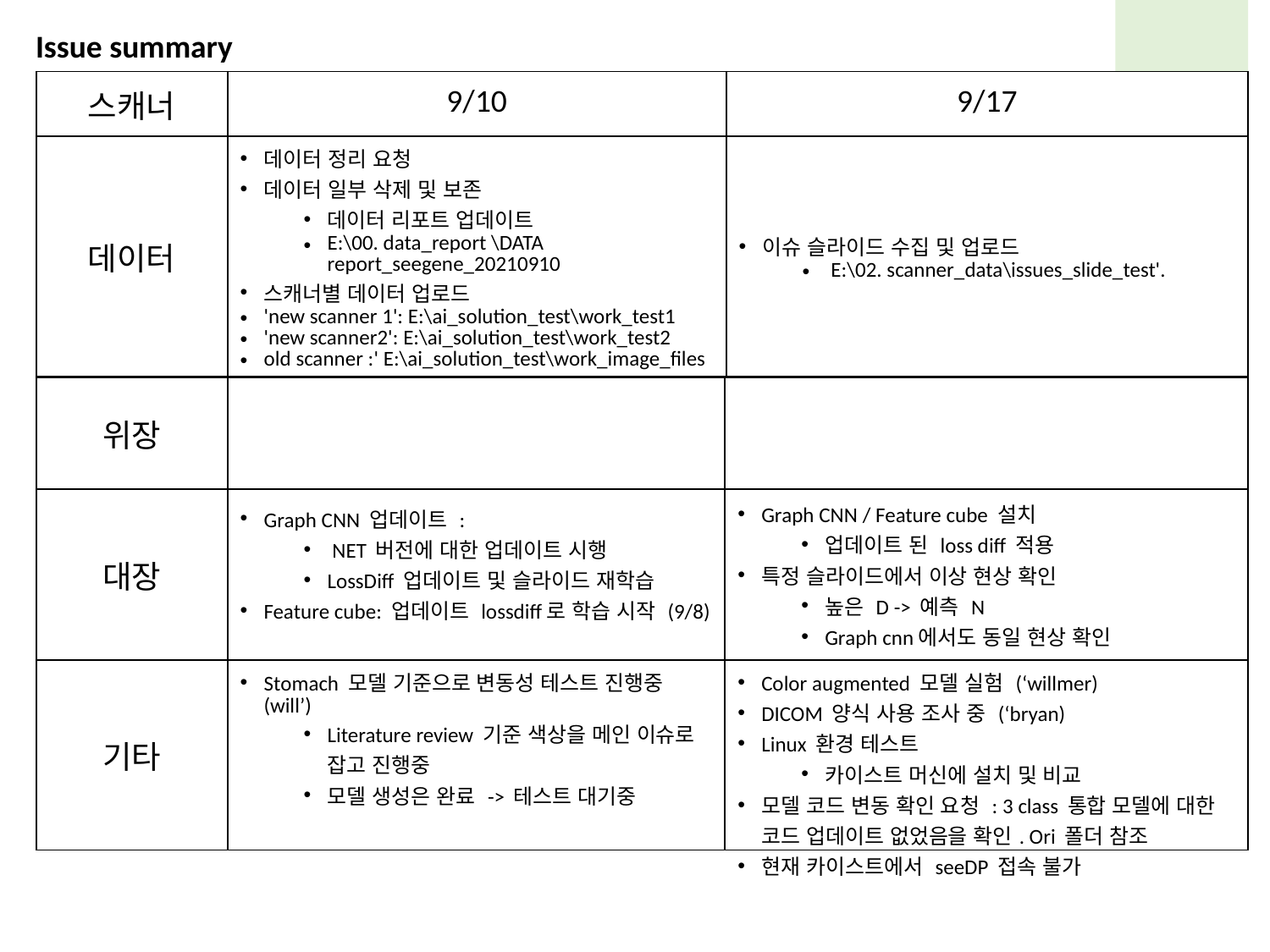

Issue summary
| 스캐너 | 9/10 | 9/17 |
| --- | --- | --- |
| 데이터 | 데이터 정리 요청 데이터 일부 삭제 및 보존 데이터 리포트 업데이트 E:\00. data\_report \DATA report\_seegene\_20210910 스캐너별 데이터 업로드 'new scanner 1': E:\ai\_solution\_test\work\_test1 'new scanner2': E:\ai\_solution\_test\work\_test2 old scanner :' E:\ai\_solution\_test\work\_image\_files | 이슈 슬라이드 수집 및 업로드 E:\02. scanner\_data\issues\_slide\_test'. |
|  |  |  |
| 위장 |  |  |
| --- | --- | --- |
| 대장 | Graph CNN 업데이트 : NET 버전에 대한 업데이트 시행 LossDiff 업데이트 및 슬라이드 재학습 Feature cube: 업데이트 lossdiff로 학습 시작 (9/8) | Graph CNN / Feature cube 설치 업데이트 된 loss diff 적용 특정 슬라이드에서 이상 현상 확인 높은 D -> 예측 N Graph cnn에서도 동일 현상 확인 |
| 기타 | Stomach 모델 기준으로 변동성 테스트 진행중 (will’) Literature review 기준 색상을 메인 이슈로 잡고 진행중 모델 생성은 완료 -> 테스트 대기중 | Color augmented 모델 실험 (‘willmer) DICOM 양식 사용 조사 중 (‘bryan) Linux 환경 테스트 카이스트 머신에 설치 및 비교 모델 코드 변동 확인 요청 : 3 class 통합 모델에 대한 코드 업데이트 없었음을 확인. Ori 폴더 참조 현재 카이스트에서 seeDP 접속 불가 |